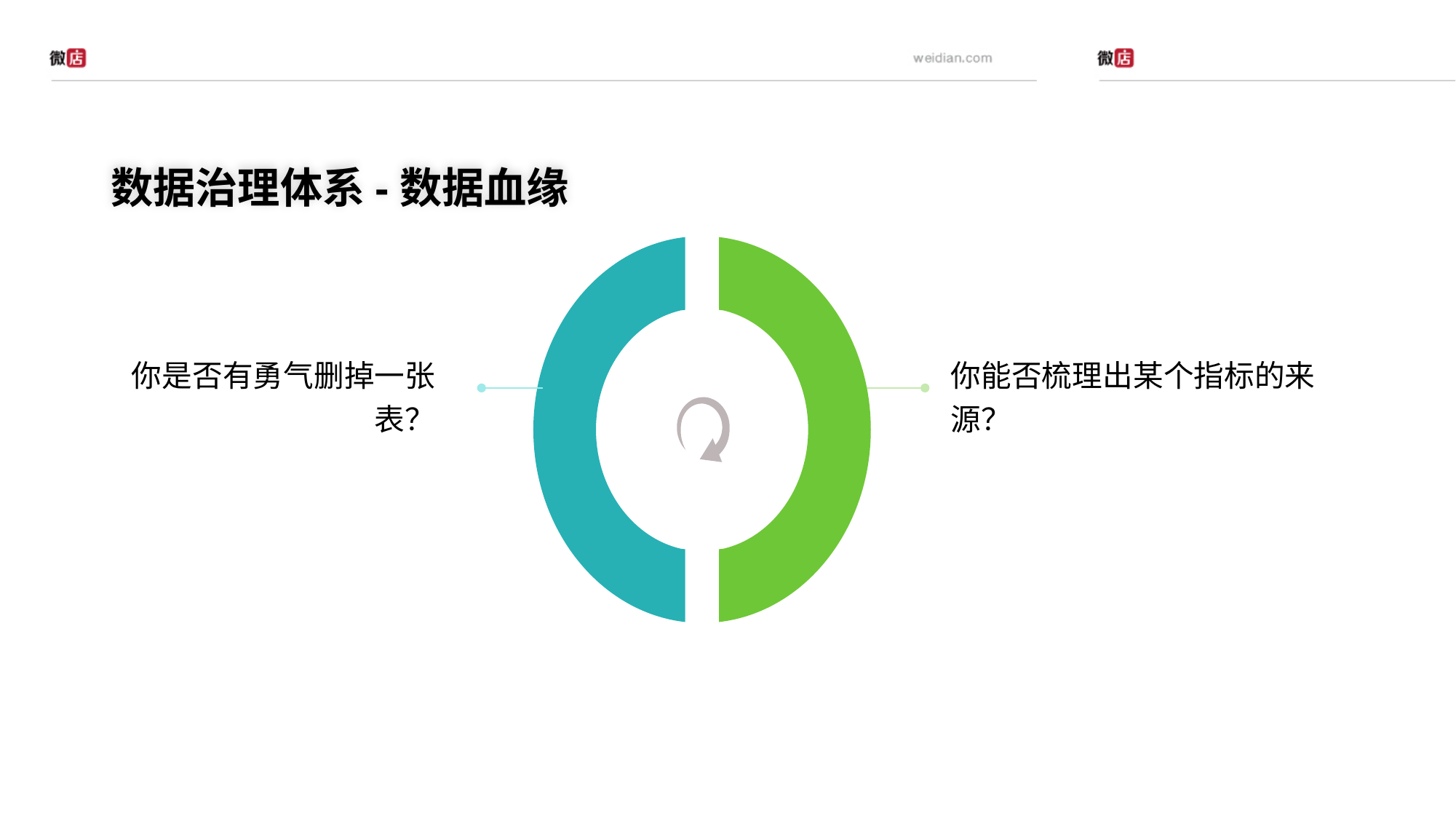

数据治理体系-数据血缘

你能否梳理出某个指标的来源？
你是否有勇气删掉一张表？